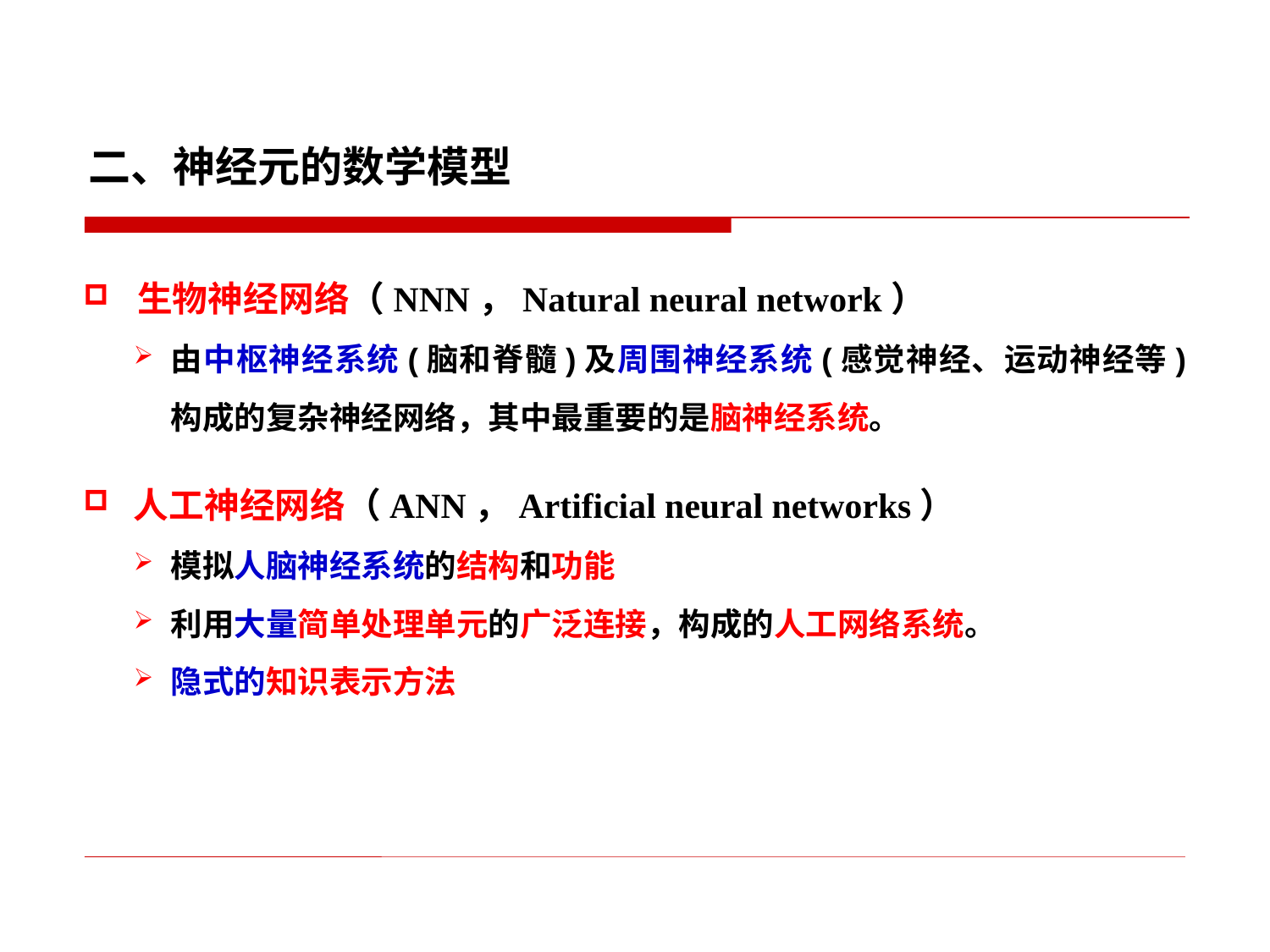

二、神经元的数学模型
 生物神经网络（NNN，Natural neural network）
由中枢神经系统(脑和脊髓)及周围神经系统(感觉神经、运动神经等)构成的复杂神经网络，其中最重要的是脑神经系统。
人工神经网络（ANN，Artificial neural networks）
模拟人脑神经系统的结构和功能
利用大量简单处理单元的广泛连接，构成的人工网络系统。
隐式的知识表示方法